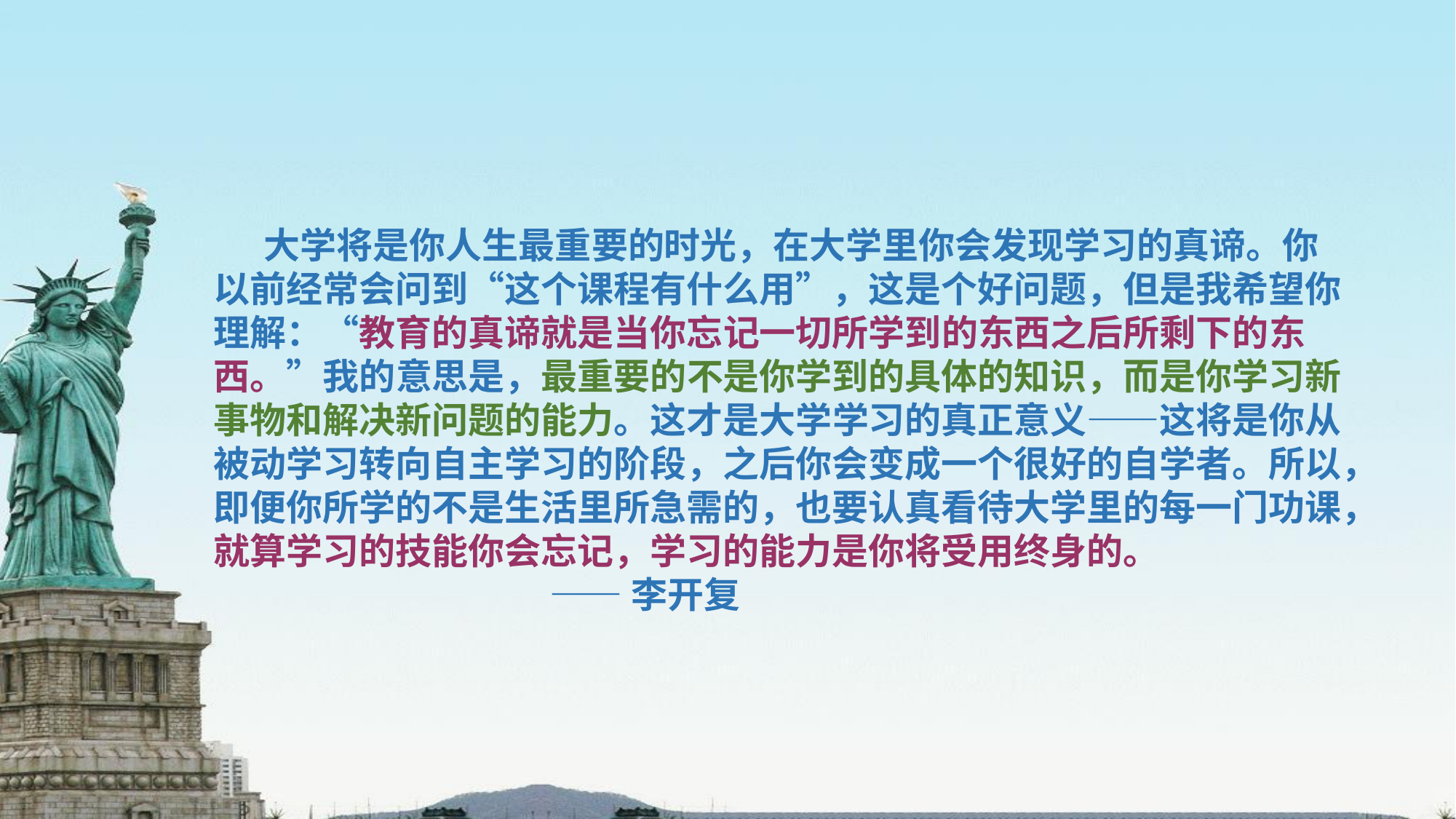

大学将是你人生最重要的时光，在大学里你会发现学习的真谛。你以前经常会问到“这个课程有什么用”，这是个好问题，但是我希望你理解：“教育的真谛就是当你忘记一切所学到的东西之后所剩下的东西。”我的意思是，最重要的不是你学到的具体的知识，而是你学习新事物和解决新问题的能力。这才是大学学习的真正意义——这将是你从被动学习转向自主学习的阶段，之后你会变成一个很好的自学者。所以，即便你所学的不是生活里所急需的，也要认真看待大学里的每一门功课，就算学习的技能你会忘记，学习的能力是你将受用终身的。
                                         ——李开复